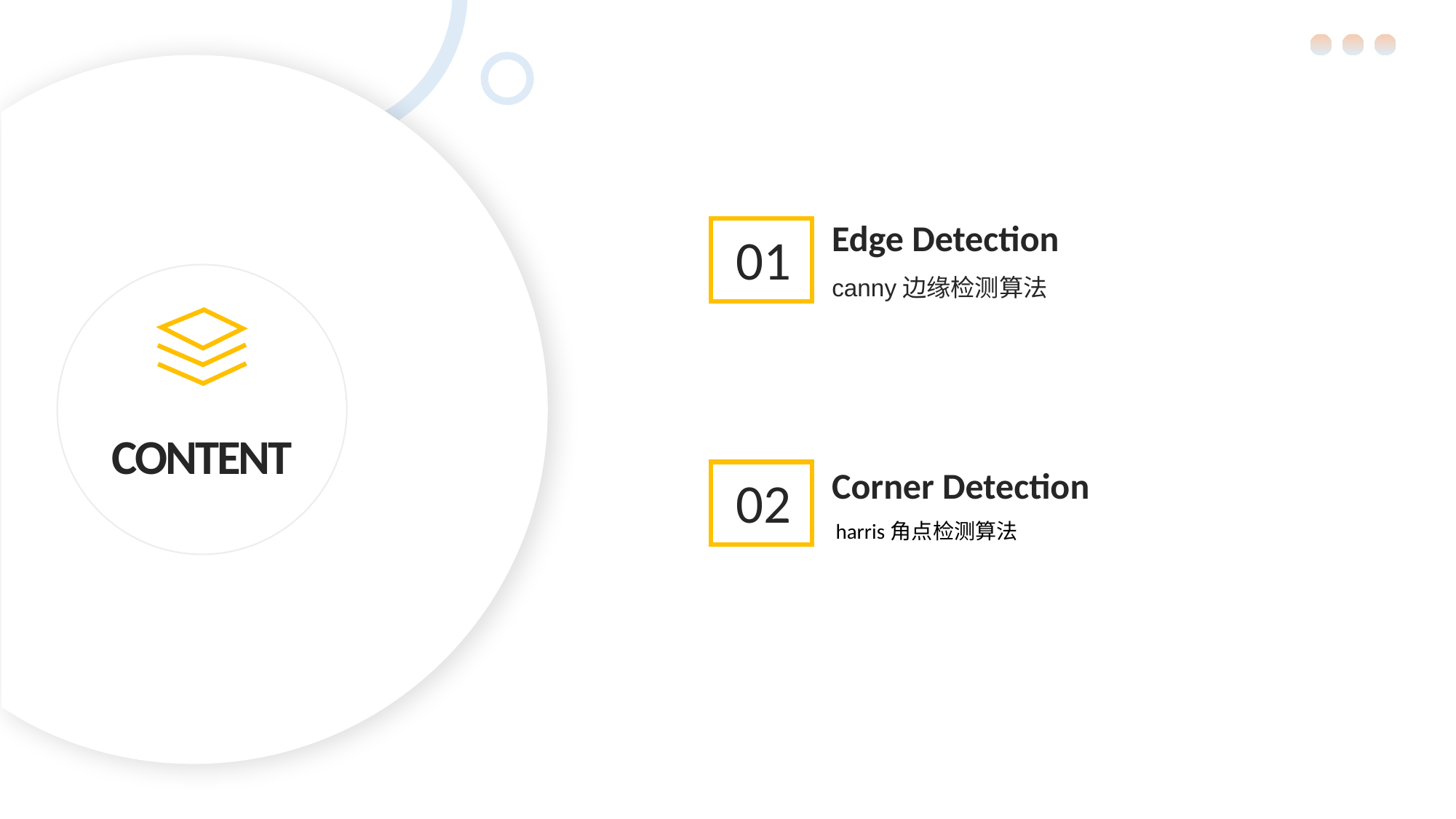

Edge Detection

01

canny边缘检测算法

CONTENT

Corner Detection
02
harris角点检测算法